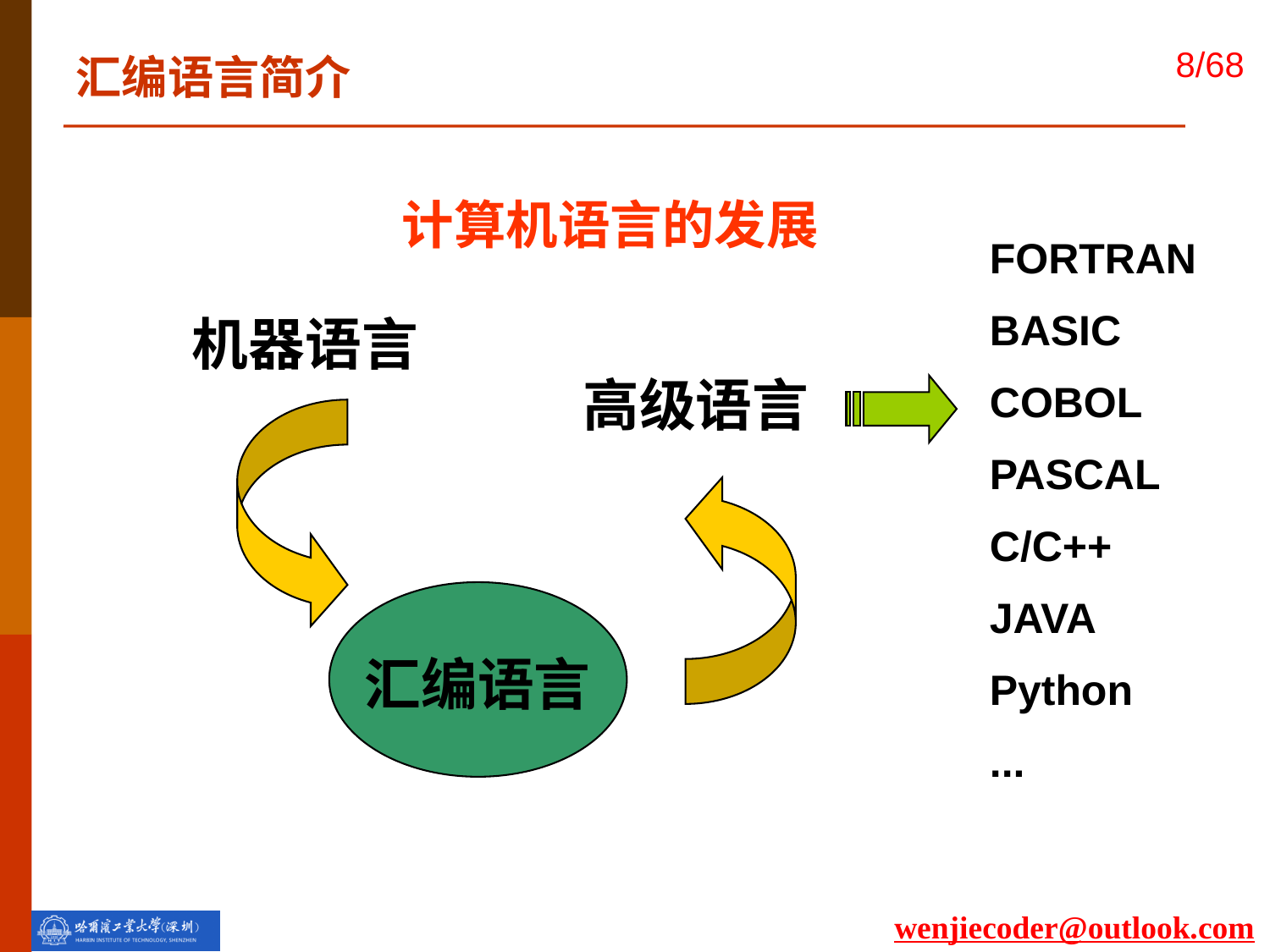

汇编语言简介
# 计算机语言的发展
FORTRAN
BASIC
COBOL
PASCAL
C/C++
JAVA
Python
...
机器语言
高级语言

汇编语言